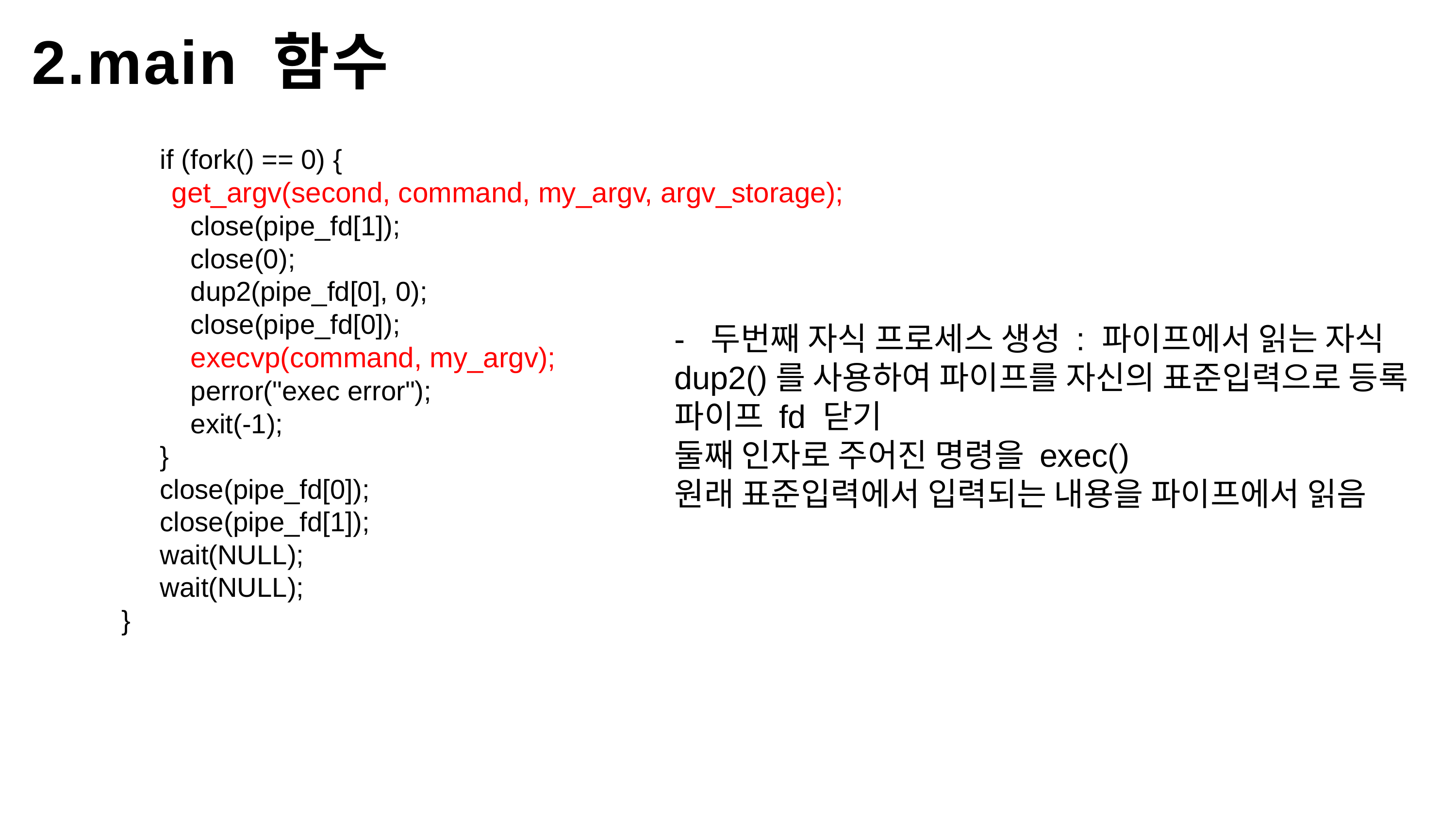

2.main 함수
              if (fork() == 0) {
	      get_argv(second, command, my_argv, argv_storage);
                  close(pipe_fd[1]);
                  close(0);
                  dup2(pipe_fd[0], 0);
                  close(pipe_fd[0]);
                  execvp(command, my_argv);
                  perror("exec error");
                  exit(-1);
              }
              close(pipe_fd[0]);
              close(pipe_fd[1]);
              wait(NULL);
              wait(NULL);
         }

-  두번째 자식 프로세스 생성 : 파이프에서 읽는 자식
dup2()를 사용하여 파이프를 자신의 표준입력으로 등록
파이프 fd 닫기
둘째 인자로 주어진 명령을 exec()
원래 표준입력에서 입력되는 내용을 파이프에서 읽음